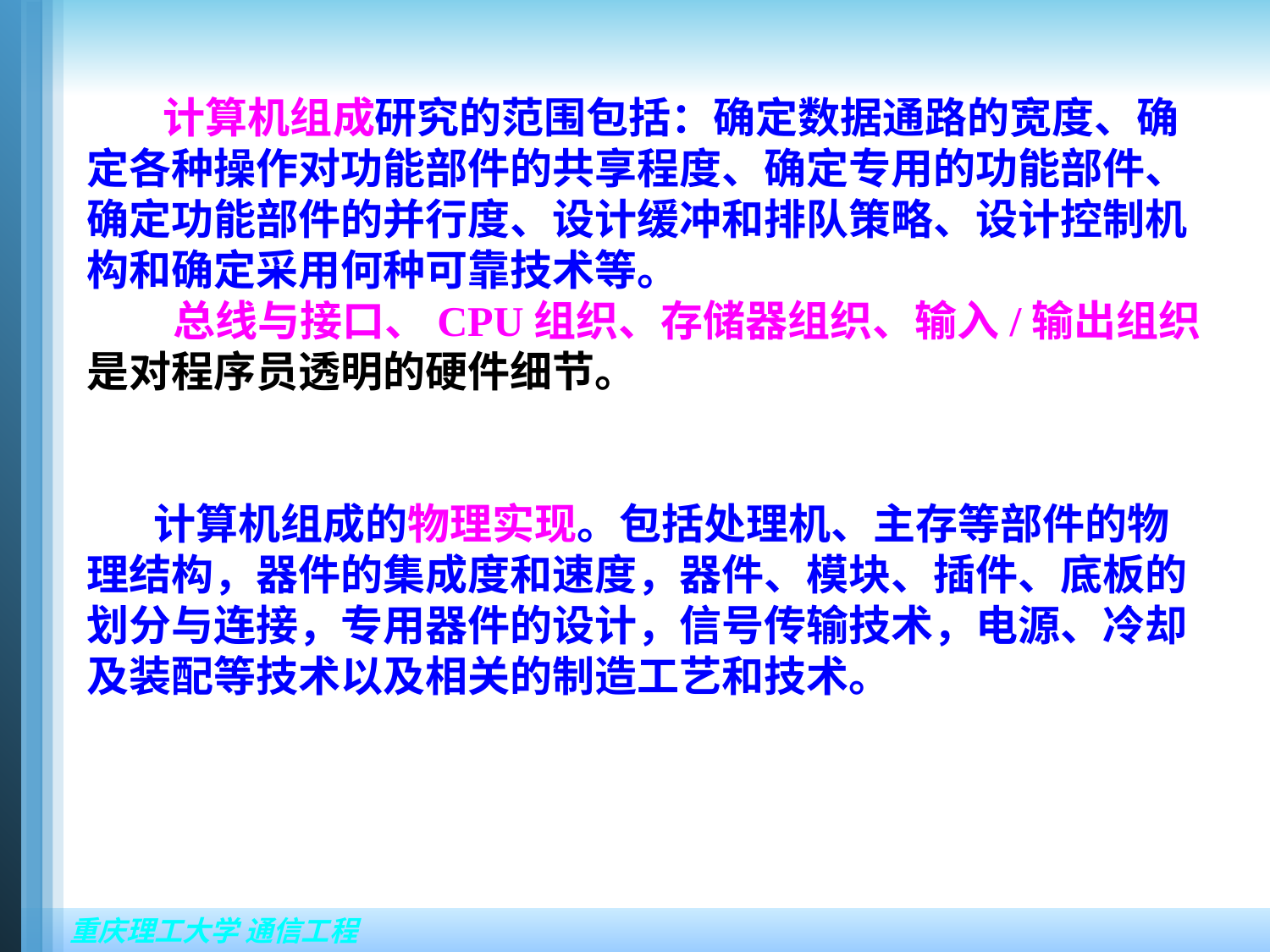

计算机组成研究的范围包括：确定数据通路的宽度、确定各种操作对功能部件的共享程度、确定专用的功能部件、确定功能部件的并行度、设计缓冲和排队策略、设计控制机构和确定采用何种可靠技术等。
        总线与接口、CPU组织、存储器组织、输入/输出组织是对程序员透明的硬件细节。

      计算机组成的物理实现。包括处理机、主存等部件的物理结构，器件的集成度和速度，器件、模块、插件、底板的划分与连接，专用器件的设计，信号传输技术，电源、冷却及装配等技术以及相关的制造工艺和技术。